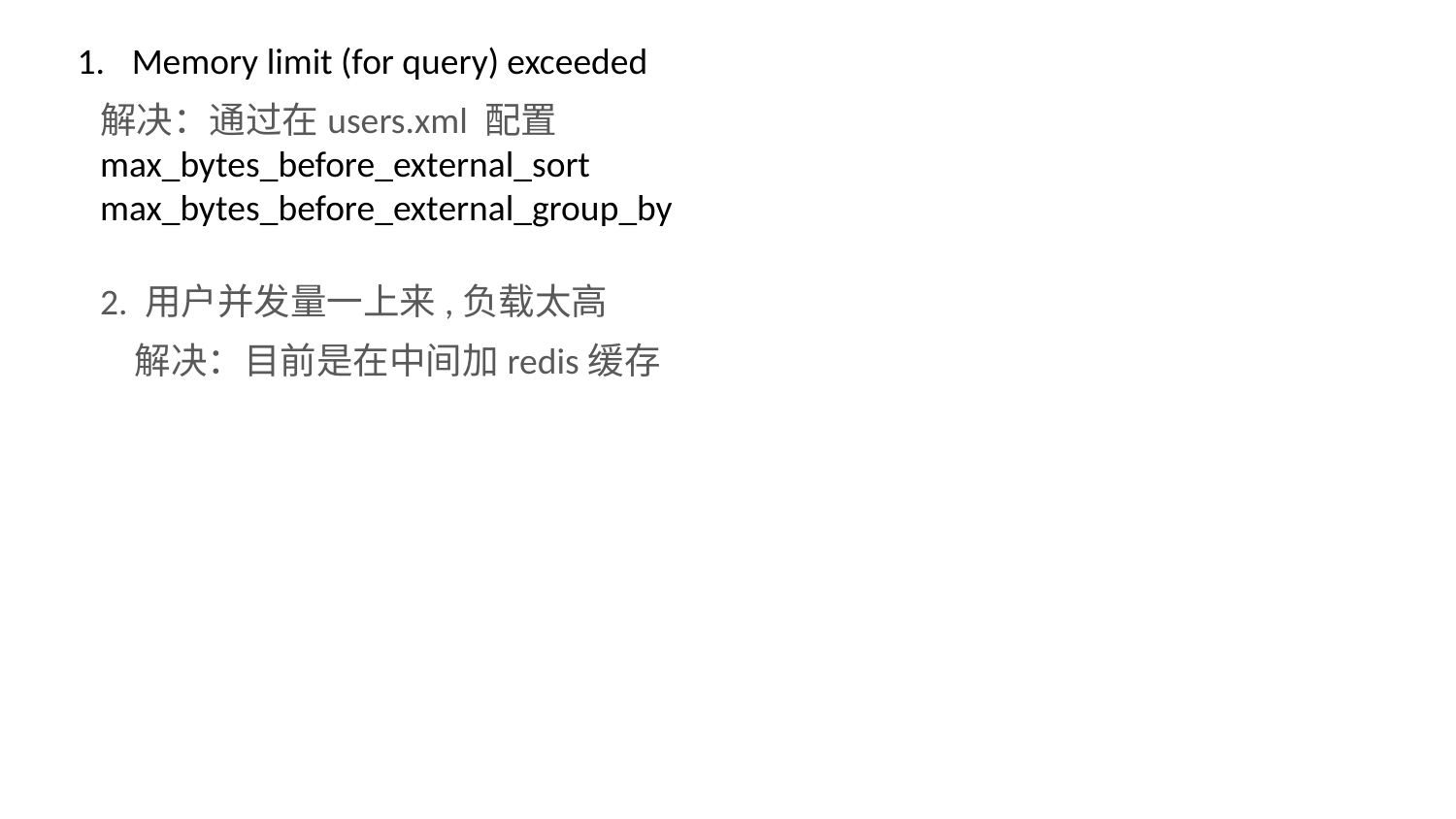

Memory limit (for query) exceeded
解决：通过在users.xml 配置     max_bytes_before_external_sort
max_bytes_before_external_group_by

2. 用户并发量一上来,负载太高
解决：目前是在中间加redis缓存